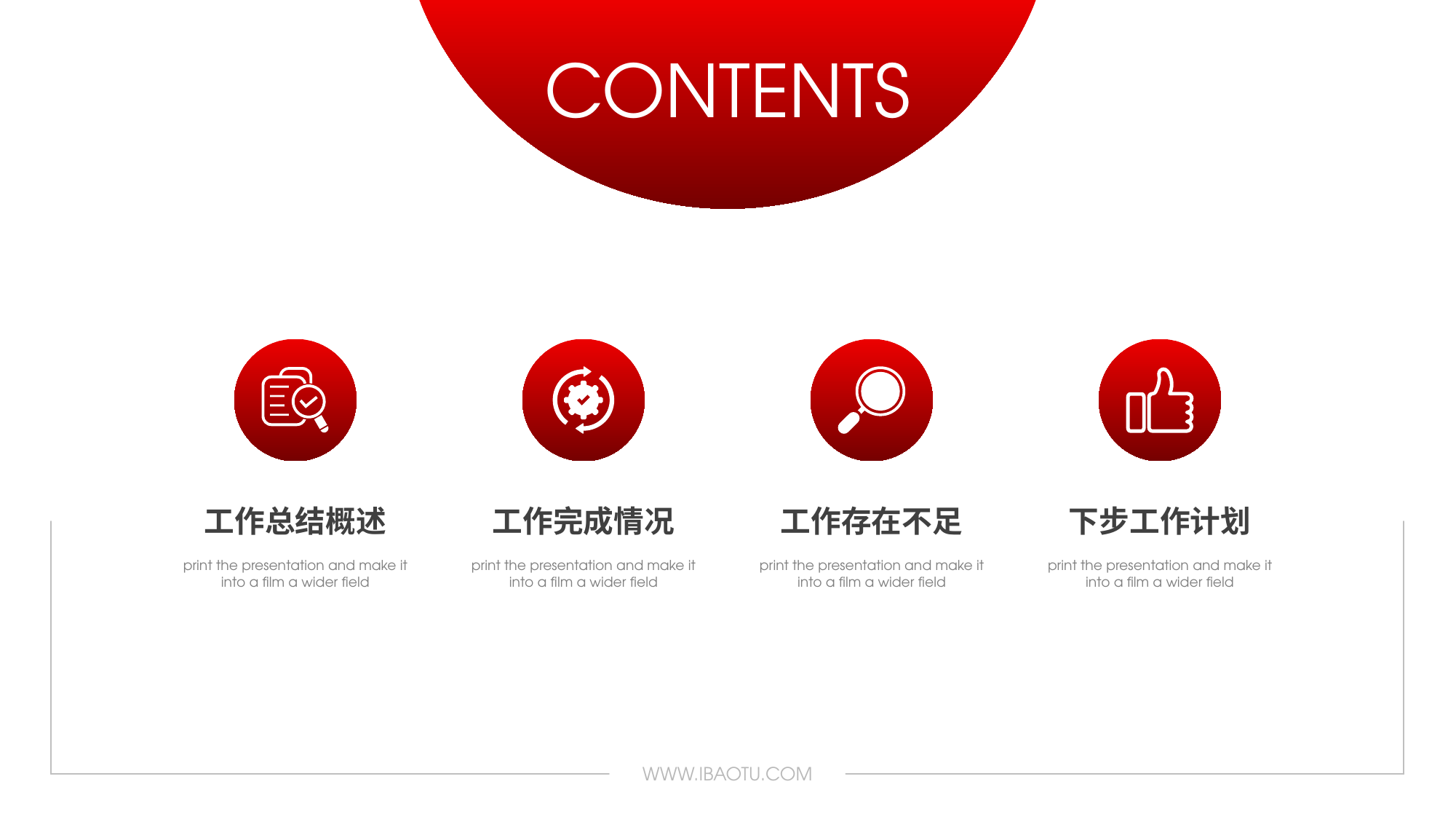

CONTENTS

工作总结概述
print the presentation and make it into a film a wider field
工作完成情况
print the presentation and make it into a film a wider field
工作存在不足
print the presentation and make it into a film a wider field
下步工作计划
print the presentation and make it into a film a wider field
WWW.IBAOTU.COM